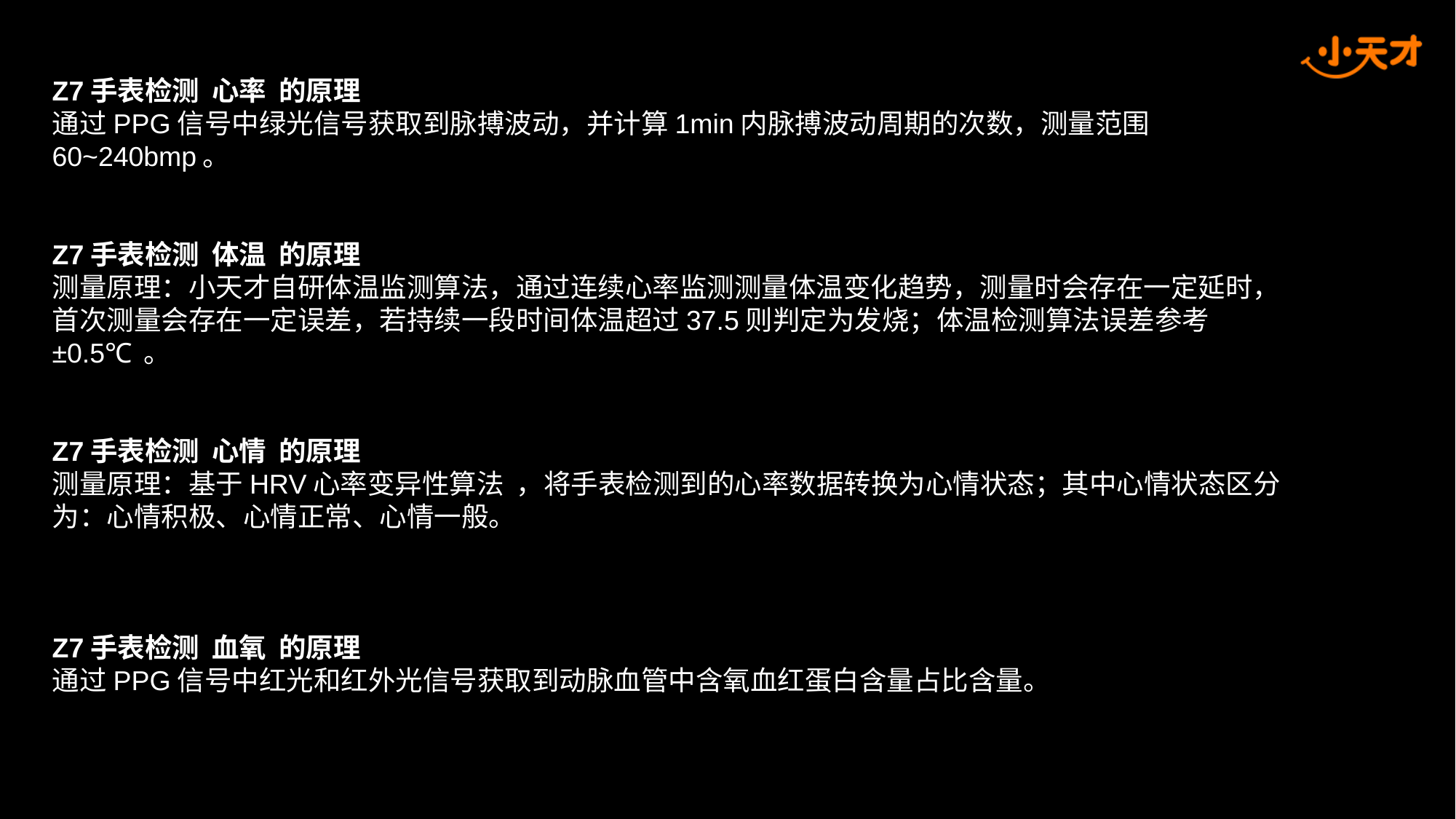

Z7手表检测  心率  的原理
通过PPG信号中绿光信号获取到脉搏波动，并计算1min内脉搏波动周期的次数，测量范围60~240bmp。

Z7手表检测  体温  的原理
测量原理：小天才自研体温监测算法，通过连续心率监测测量体温变化趋势，测量时会存在一定延时，首次测量会存在一定误差，若持续一段时间体温超过37.5则判定为发烧；体温检测算法误差参考±0.5℃。

Z7手表检测  心情  的原理
测量原理：基于HRV心率变异性算法  ，将手表检测到的心率数据转换为心情状态；其中心情状态区分
为：心情积极、心情正常、心情一般。

Z7手表检测  血氧  的原理
通过PPG信号中红光和红外光信号获取到动脉血管中含氧血红蛋白含量占比含量。